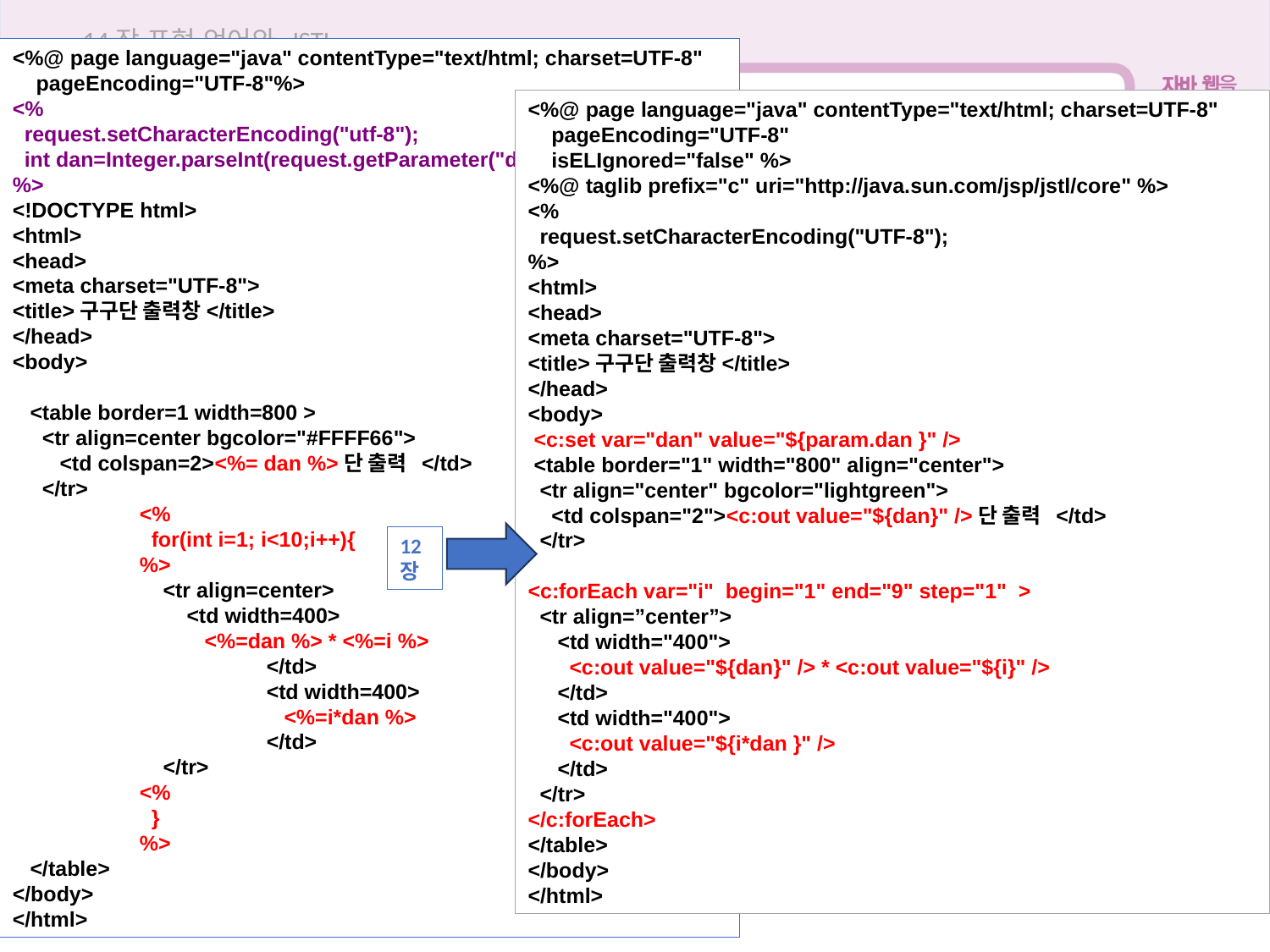

14장 표현 언어와 JSTL
<%@ page language="java" contentType="text/html; charset=UTF-8"
    pageEncoding="UTF-8"%>
<%
  request.setCharacterEncoding("utf-8");
  int dan=Integer.parseInt(request.getParameter("dan"));
%>
<!DOCTYPE html>
<html>
<head>
<meta charset="UTF-8">
<title>구구단 출력창</title>
</head>
<body>

   <table border=1 width=800 >
     <tr align=center bgcolor="#FFFF66">
        <td colspan=2><%= dan %>단 출력  </td>
     </tr>
	<%
	  for(int i=1; i<10;i++){
	%>
	    <tr align=center>
	        <td width=400>
	           <%=dan %> * <%=i %>
	  	</td>
	  	<td width=400>
	  	   <%=i*dan %>
	  	</td>
	    </tr>
	<%
	  }
	%>
   </table>
</body>
</html>
<%@ page language="java" contentType="text/html; charset=UTF-8"
    pageEncoding="UTF-8"
    isELIgnored="false" %>
<%@ taglib prefix="c" uri="http://java.sun.com/jsp/jstl/core" %>
<%
  request.setCharacterEncoding("UTF-8");
%>
<html>
<head>
<meta charset="UTF-8">
<title>구구단 출력창</title>
</head>
<body>
 <c:set var="dan" value="${param.dan }" />
 <table border="1" width="800" align="center">
  <tr align="center" bgcolor="lightgreen">
    <td colspan="2"><c:out value="${dan}" />단 출력  </td>
  </tr>

<c:forEach var="i"  begin="1" end="9" step="1"  >
  <tr align=”center”>
     <td width="400">
       <c:out value="${dan}" /> * <c:out value="${i}" />
     </td>
     <td width="400">
       <c:out value="${i*dan }" />
     </td>
  </tr>
</c:forEach>
</table>
</body>
</html>

12장